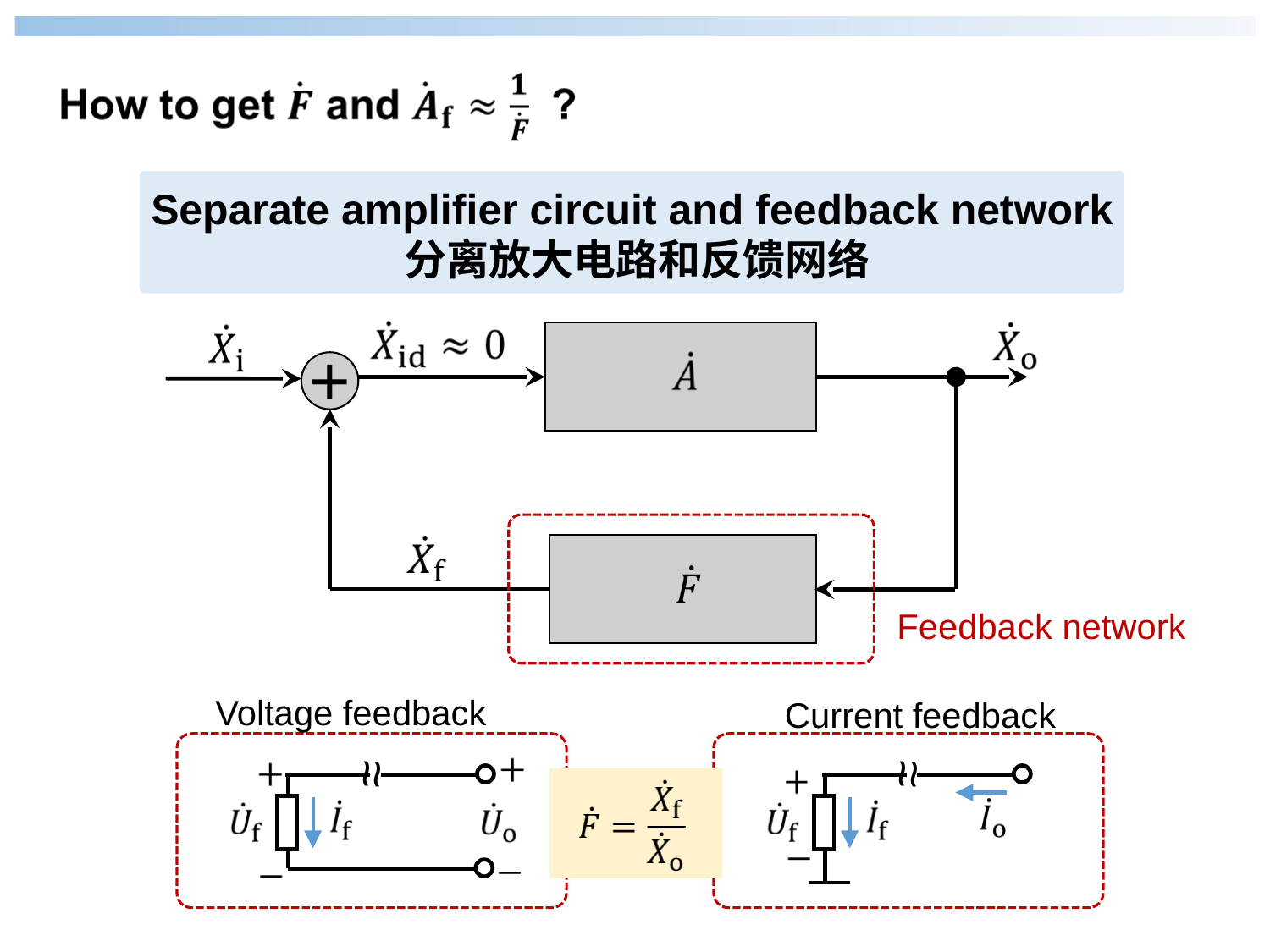

Separate amplifier circuit and feedback network分离放大电路和反馈网络

+

Feedback network
Voltage feedback
Current feedback

~
~

~
~